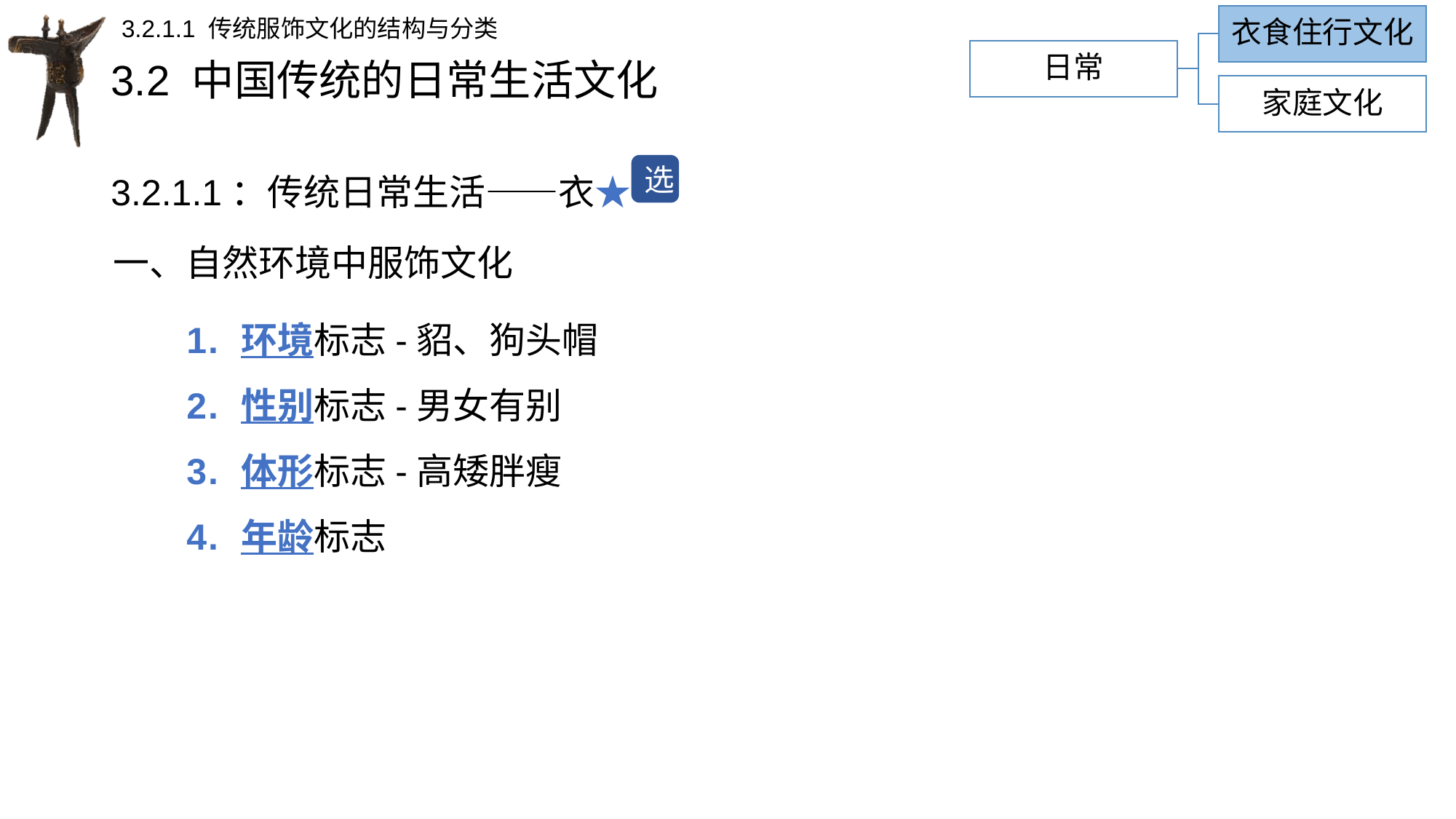

衣食住行文化
3.2.1.1 传统服饰文化的结构与分类

日常
# 3.2 中国传统的日常生活文化

家庭文化
3.2.1.1：传统日常生活——衣★

选
一、自然环境中服饰文化
环境标志-貂、狗头帽
性别标志-男女有别
体形标志-高矮胖瘦
年龄标志
65